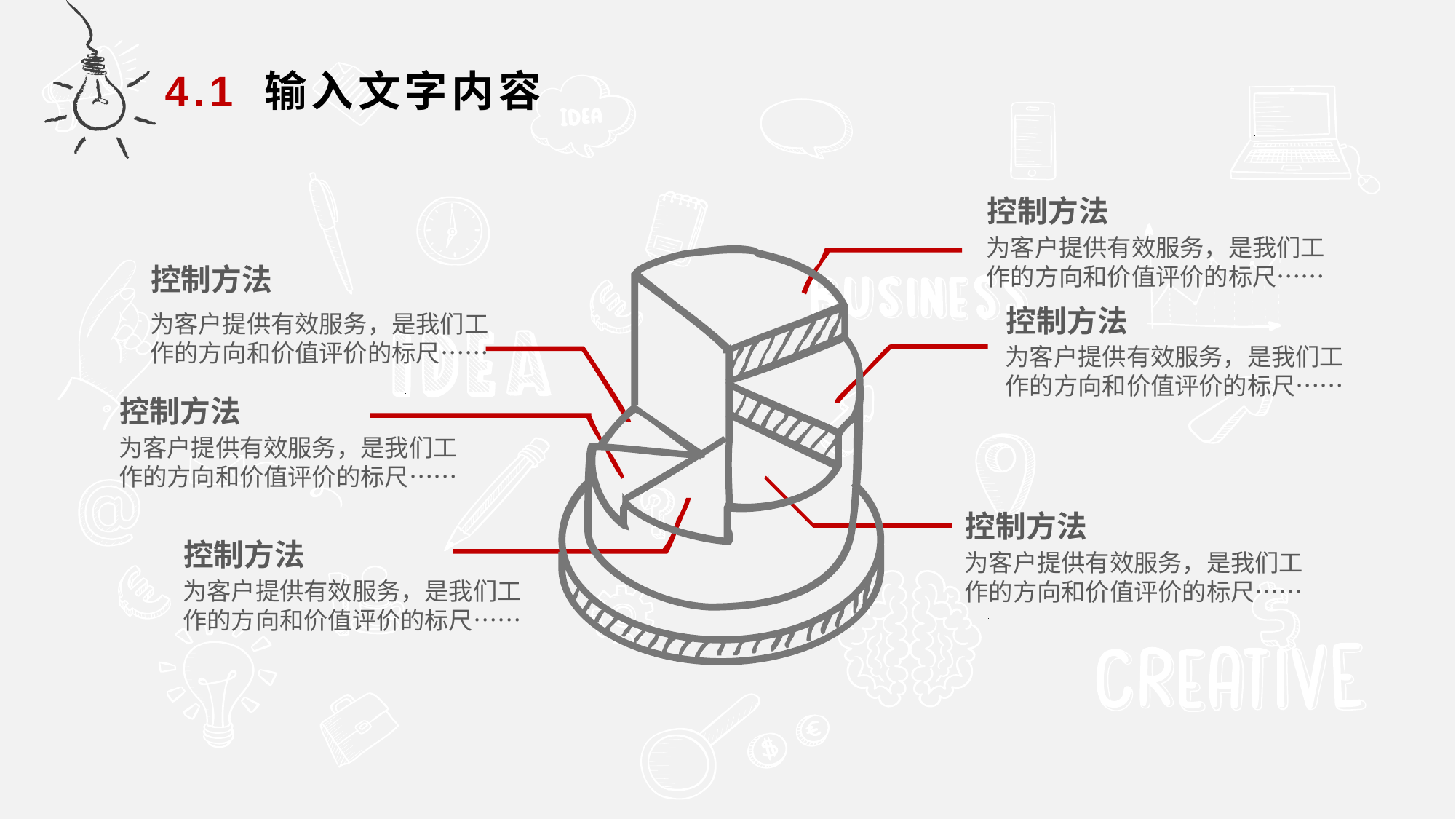

4.1 输入文字内容
控制方法
为客户提供有效服务，是我们工作的方向和价值评价的标尺……

控制方法
为客户提供有效服务，是我们工作的方向和价值评价的标尺……
控制方法
为客户提供有效服务，是我们工作的方向和价值评价的标尺……

控制方法
为客户提供有效服务，是我们工作的方向和价值评价的标尺……

控制方法
为客户提供有效服务，是我们工作的方向和价值评价的标尺……
控制方法
为客户提供有效服务，是我们工作的方向和价值评价的标尺……